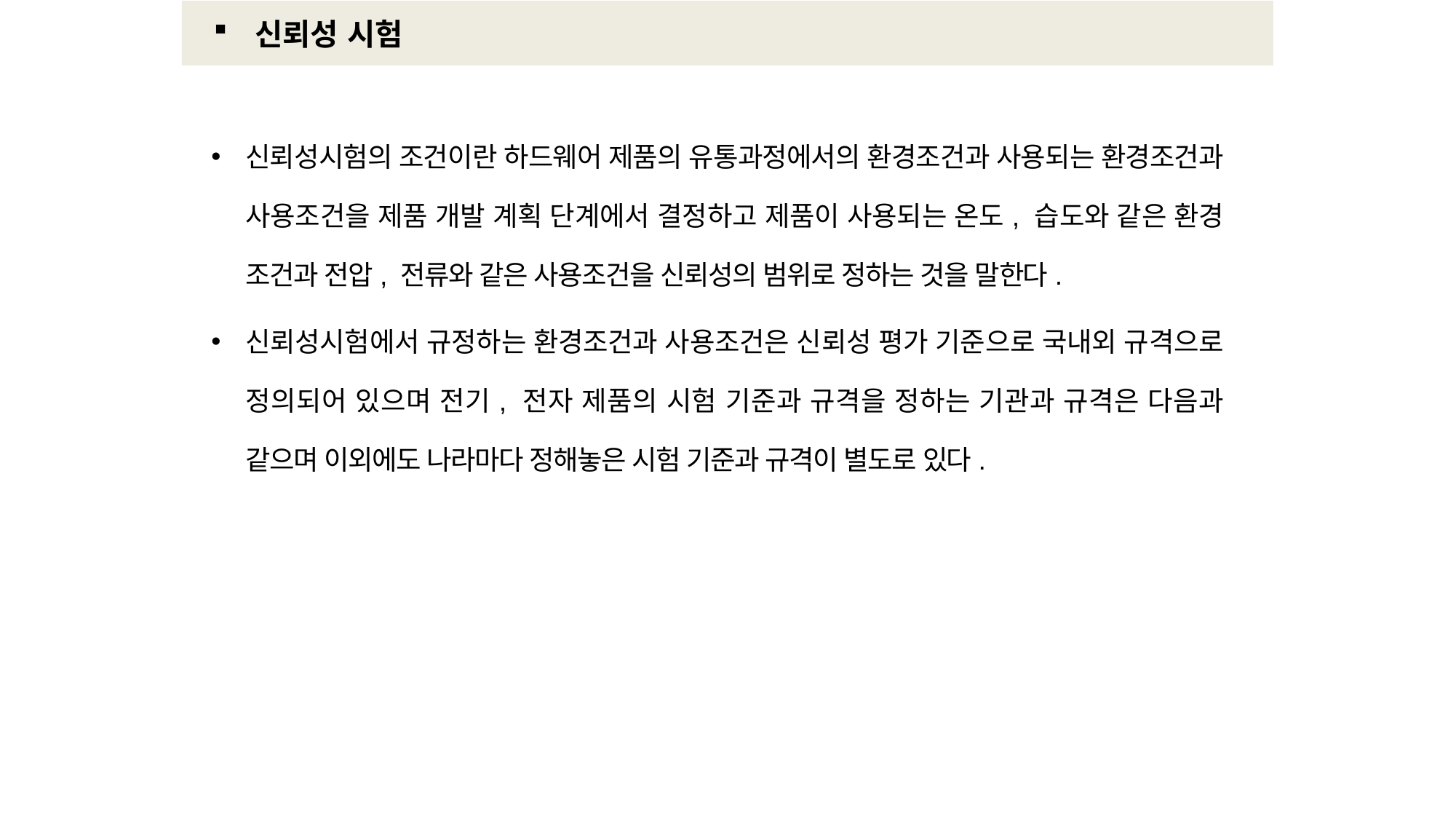

신뢰성 시험

신뢰성시험의 조건이란 하드웨어 제품의 유통과정에서의 환경조건과 사용되는 환경조건과 사용조건을 제품 개발 계획 단계에서 결정하고 제품이 사용되는 온도, 습도와 같은 환경 조건과 전압, 전류와 같은 사용조건을 신뢰성의 범위로 정하는 것을 말한다.
신뢰성시험에서 규정하는 환경조건과 사용조건은 신뢰성 평가 기준으로 국내외 규격으로 정의되어 있으며 전기, 전자 제품의 시험 기준과 규격을 정하는 기관과 규격은 다음과 같으며 이외에도 나라마다 정해놓은 시험 기준과 규격이 별도로 있다.